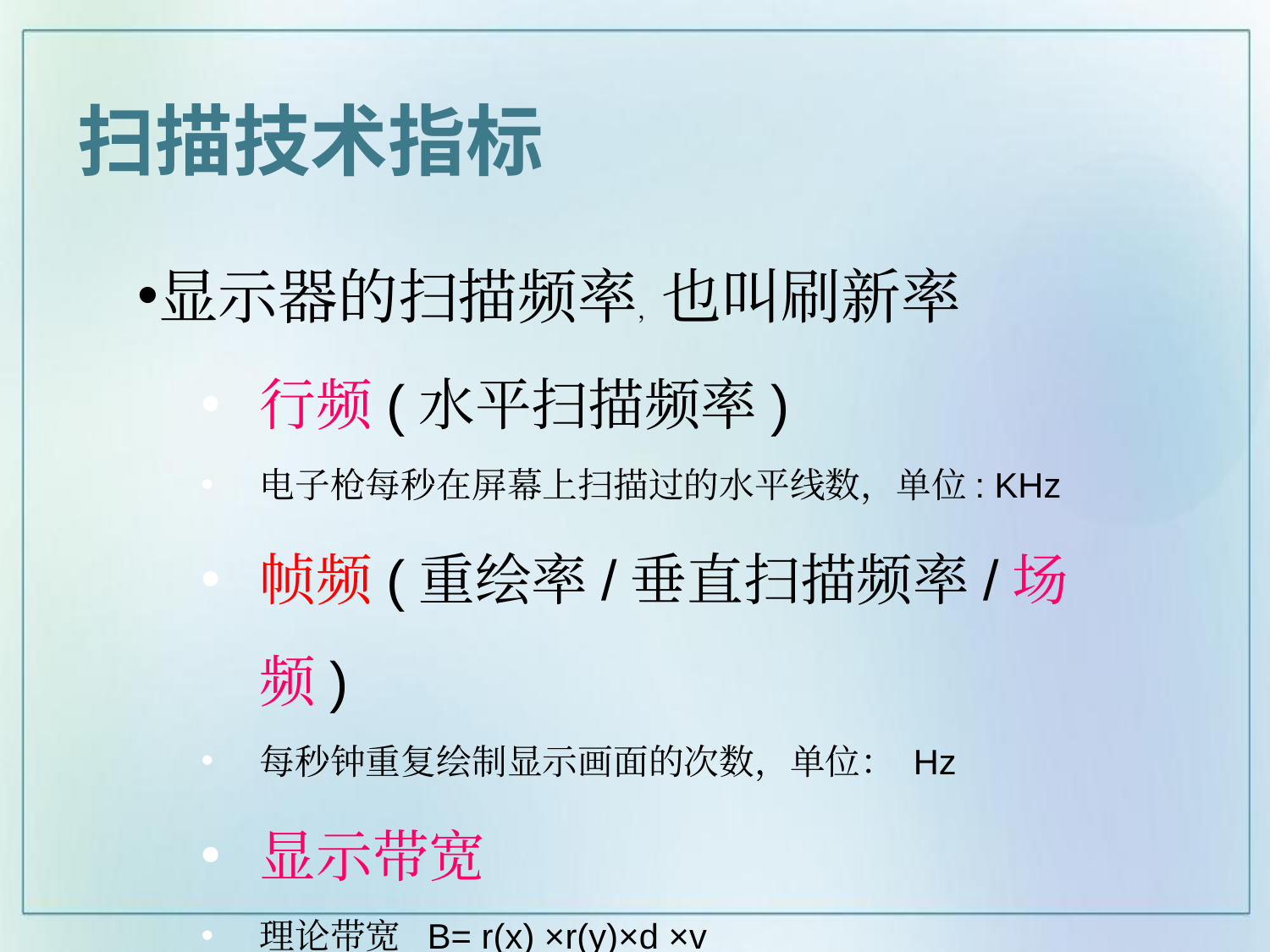

# 扫描技术指标
显示器的扫描频率，也叫刷新率
行频(水平扫描频率)
电子枪每秒在屏幕上扫描过的水平线数，单位: KHz
帧频(重绘率/垂直扫描频率/场频)
每秒钟重复绘制显示画面的次数，单位： Hz
显示带宽
理论带宽  B= r(x) ×r(y)×d ×v